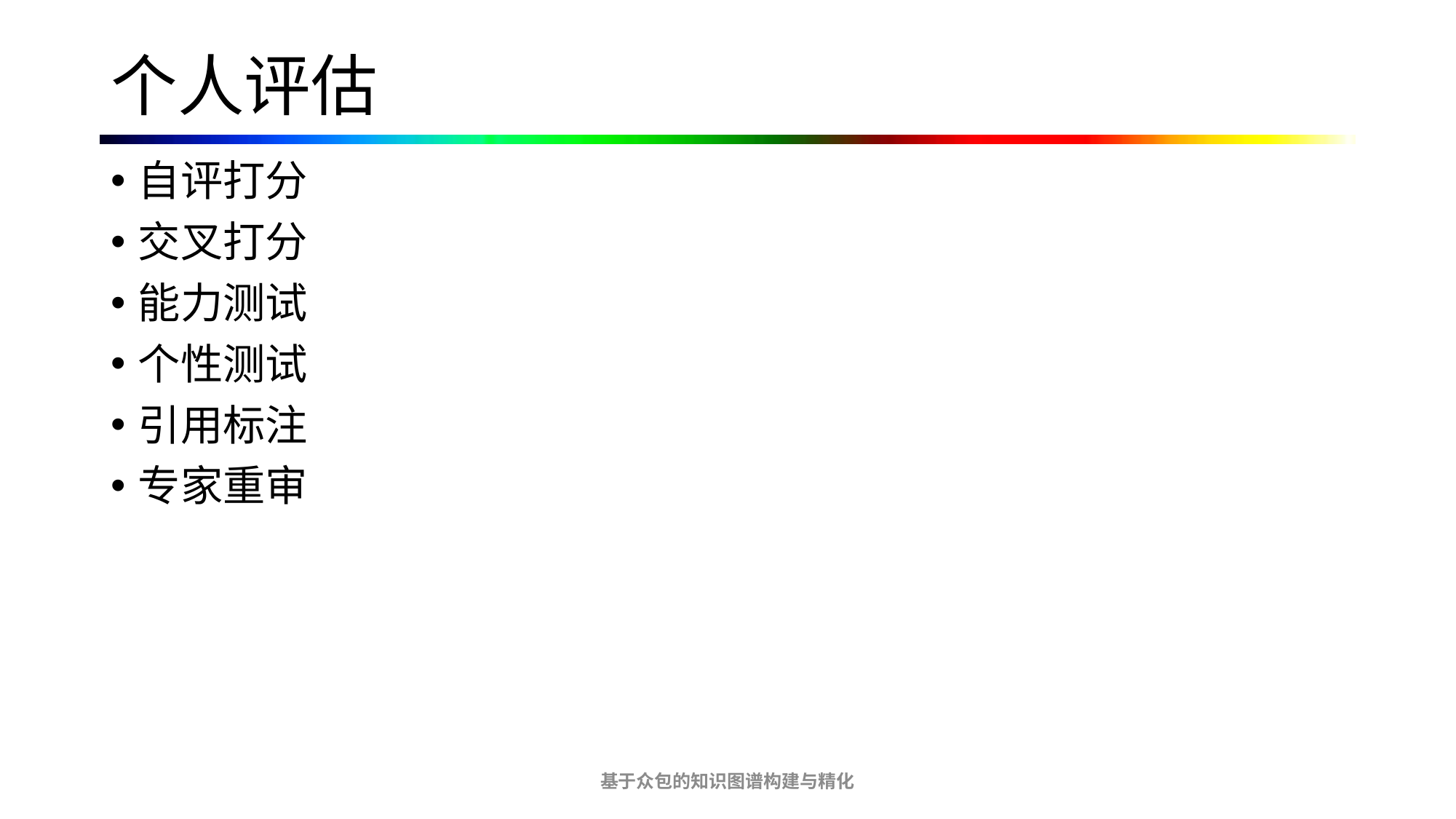

# 个人评估
自评打分
交叉打分
能力测试
个性测试
引用标注
专家重审

基于众包的知识图谱构建与精化
53